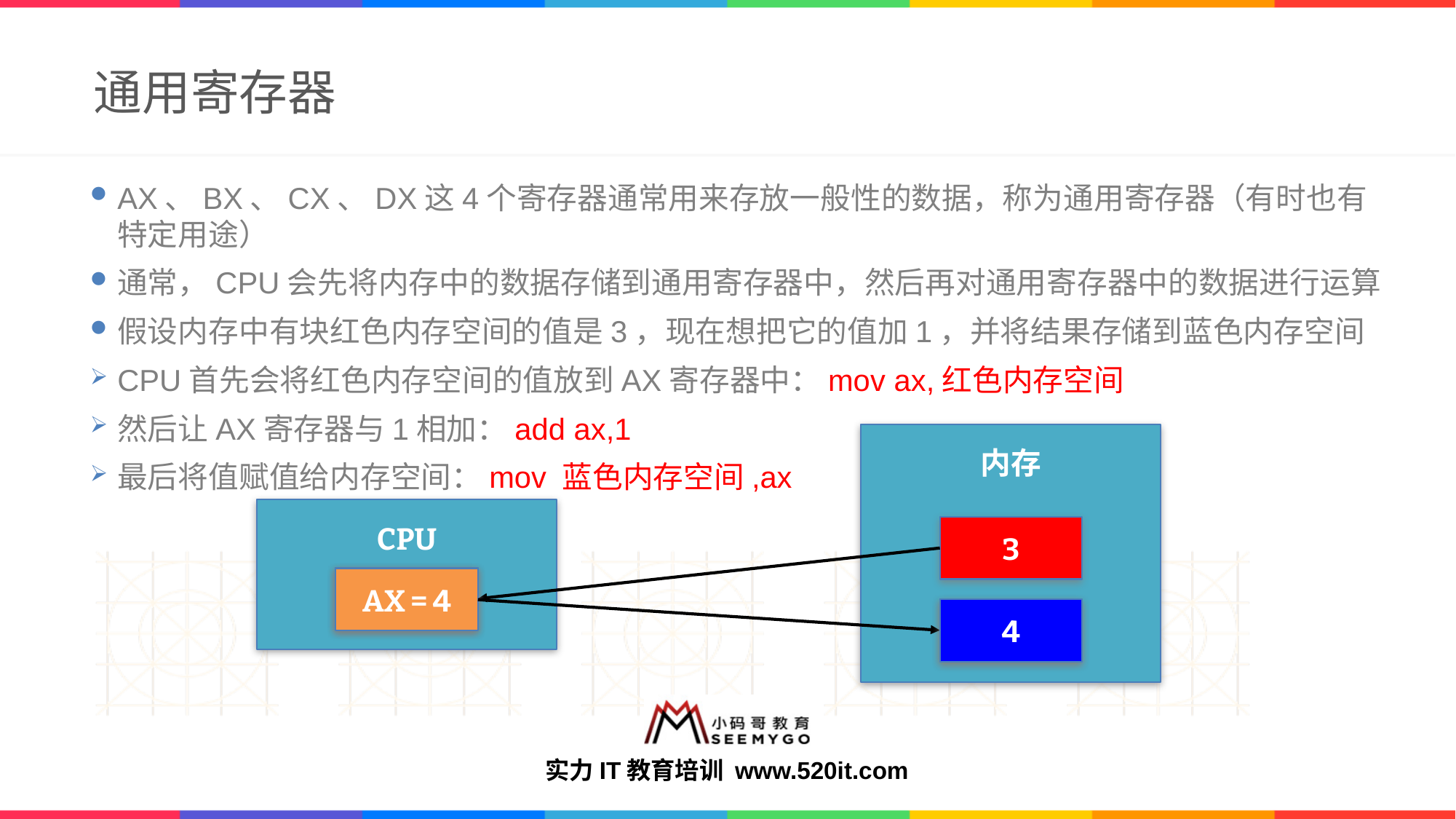

# 通用寄存器
AX、BX、CX、DX这4个寄存器通常用来存放一般性的数据，称为通用寄存器（有时也有特定用途）
通常，CPU会先将内存中的数据存储到通用寄存器中，然后再对通用寄存器中的数据进行运算
假设内存中有块红色内存空间的值是3，现在想把它的值加1，并将结果存储到蓝色内存空间
CPU首先会将红色内存空间的值放到AX寄存器中：mov ax,红色内存空间
然后让AX寄存器与1相加：add ax,1
最后将值赋值给内存空间：mov 蓝色内存空间,ax

内存

CPU

3
AX = 3
AX
AX = 4

4